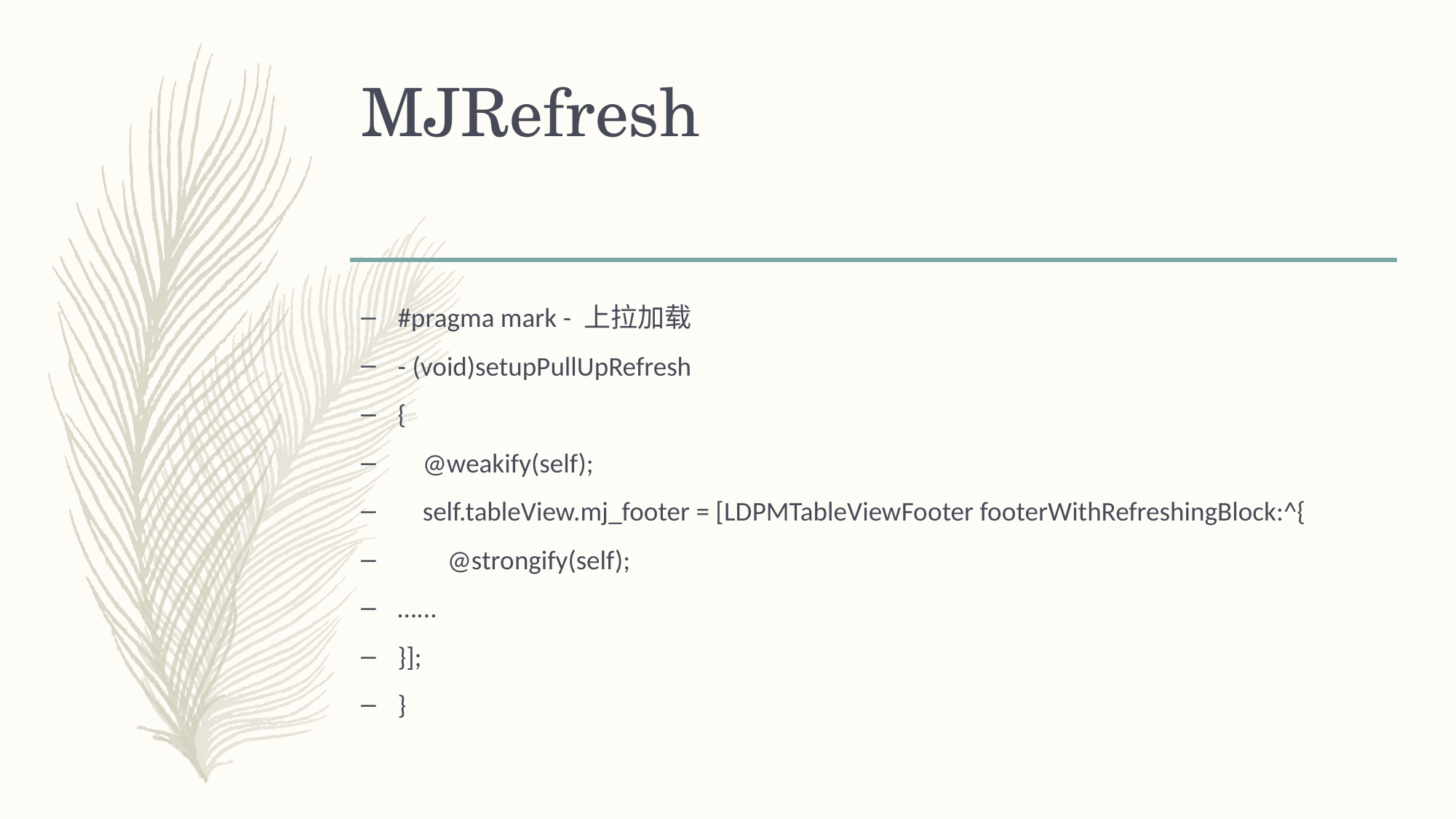

# MJRefresh
#pragma mark - 上拉加载
- (void)setupPullUpRefresh
{
    @weakify(self);
    self.tableView.mj_footer = [LDPMTableViewFooter footerWithRefreshingBlock:^{
        @strongify(self);
…...
}];
}